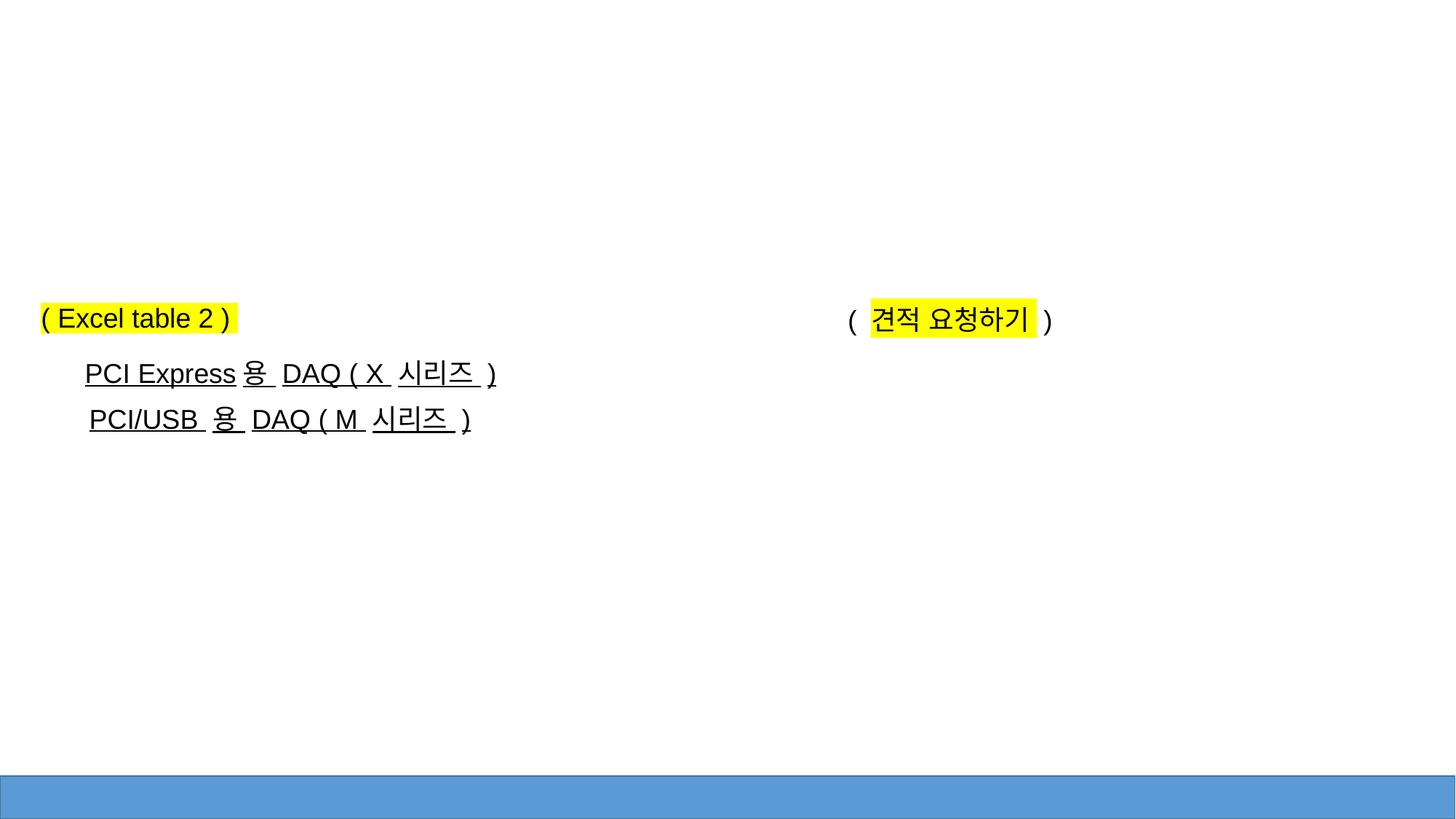

( Excel table 2 )
( 견적 요청하기 )
PCI Express용 DAQ ( X 시리즈 )
PCI/USB 용 DAQ ( M 시리즈 )